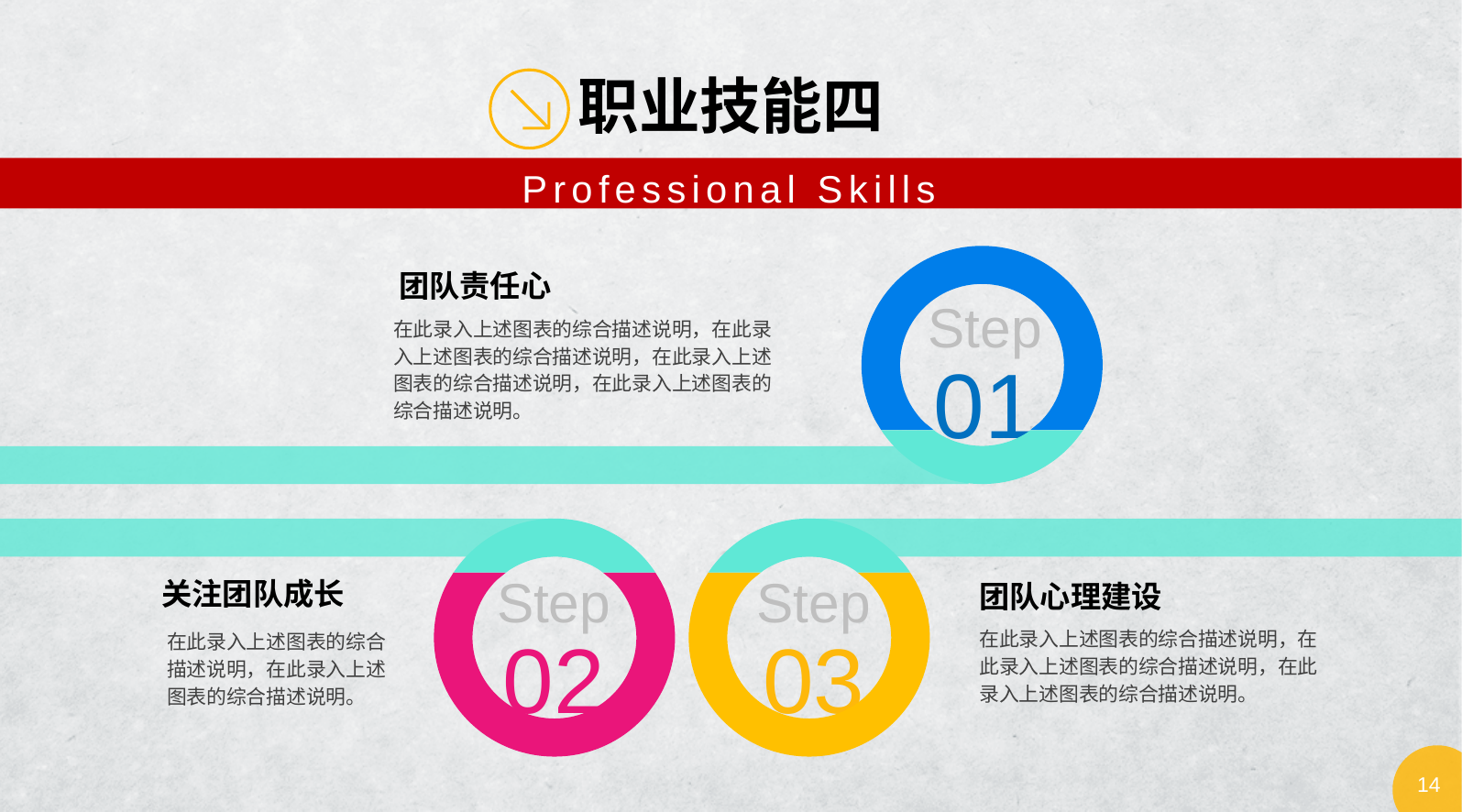

职业技能四

Professional Skills

Step
01
团队责任心
在此录入上述图表的综合描述说明，在此录入上述图表的综合描述说明，在此录入上述图表的综合描述说明，在此录入上述图表的综合描述说明。

Step
02

Step
03
关注团队成长
团队心理建设
在此录入上述图表的综合描述说明，在此录入上述图表的综合描述说明，在此录入上述图表的综合描述说明。
在此录入上述图表的综合描述说明，在此录入上述图表的综合描述说明。